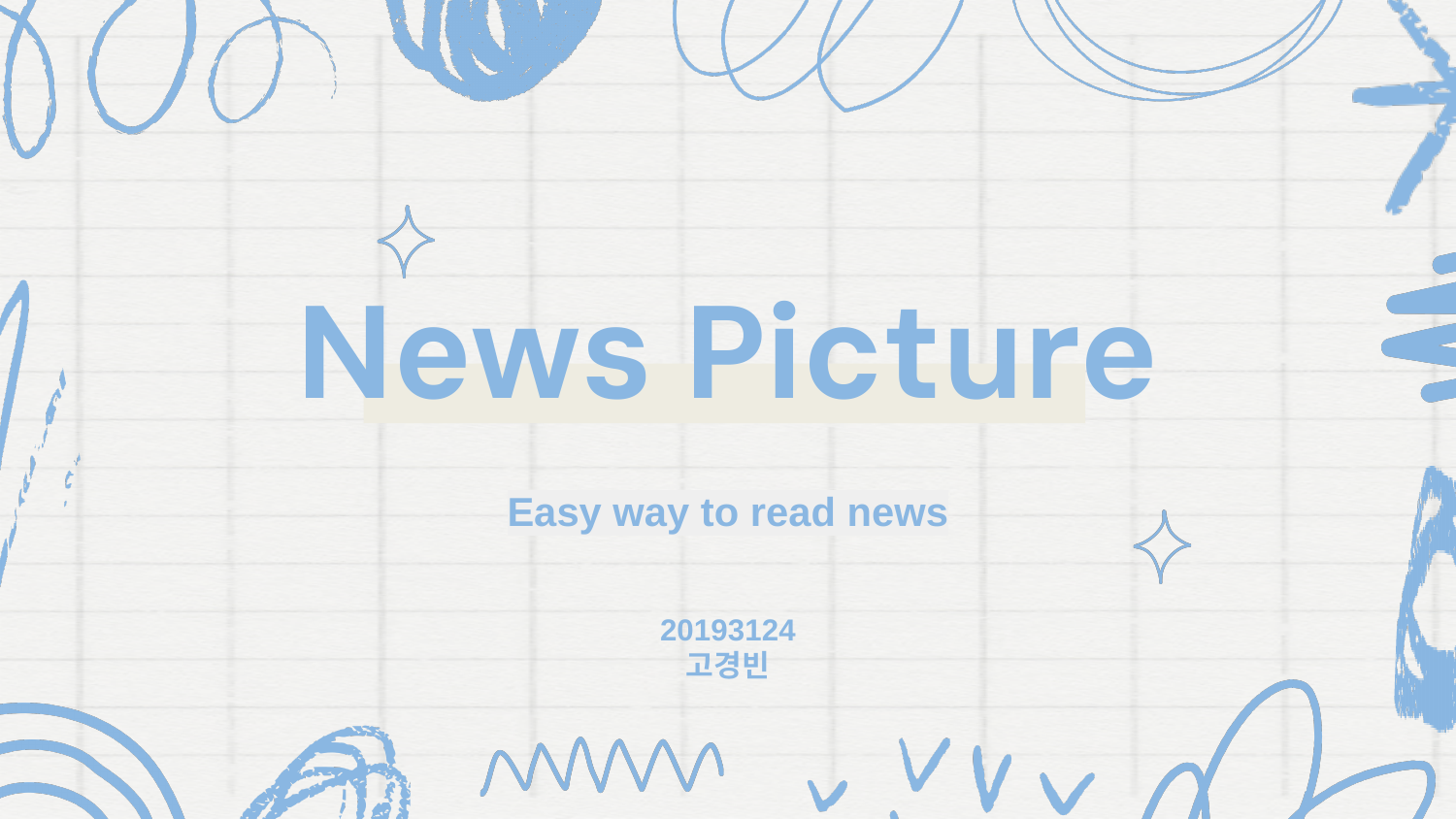

News Picture

Easy way to read news

20193124
고경빈